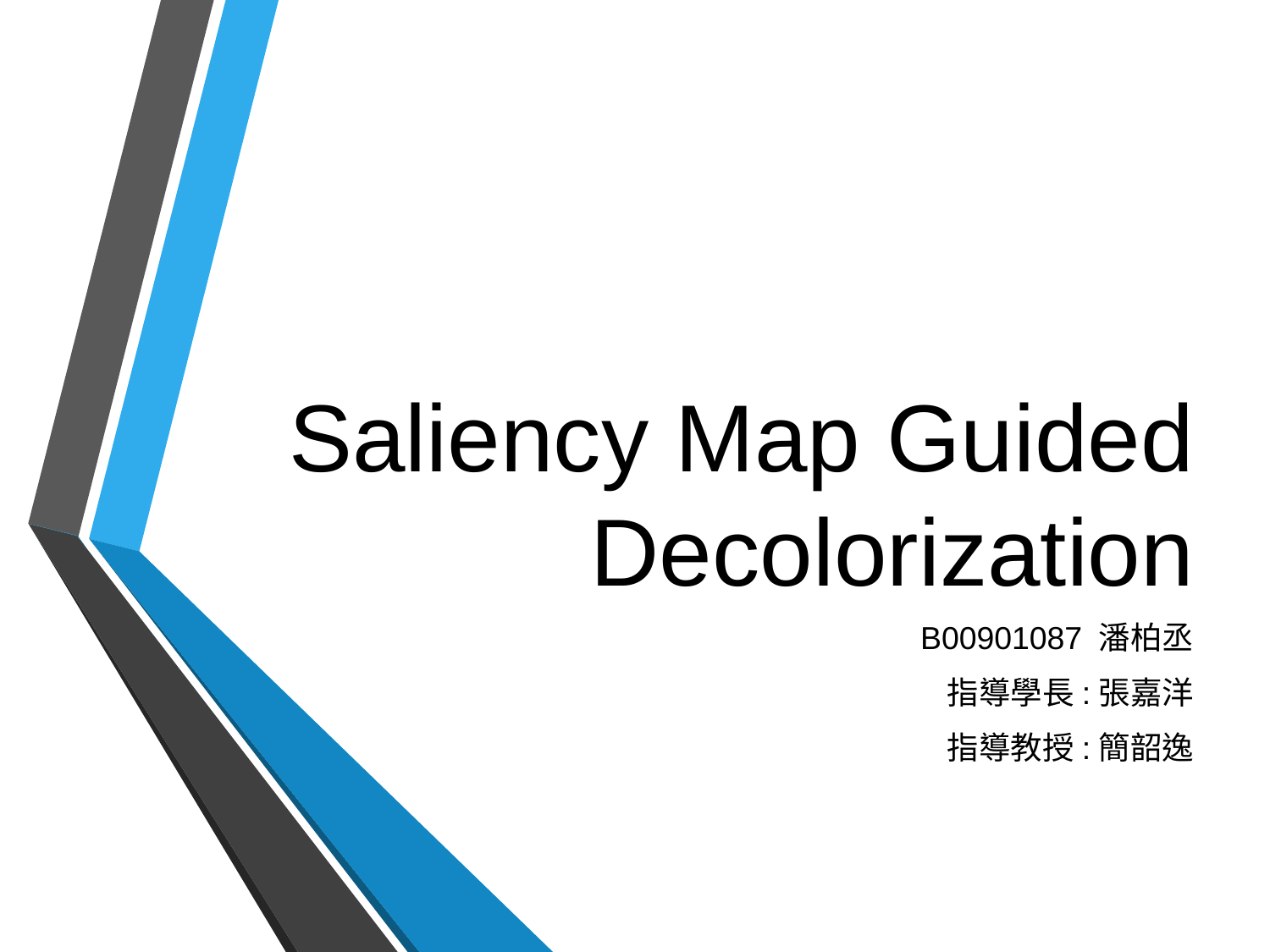

# Saliency Map Guided Decolorization
B00901087 潘柏丞
指導學長:張嘉洋
指導教授:簡韶逸